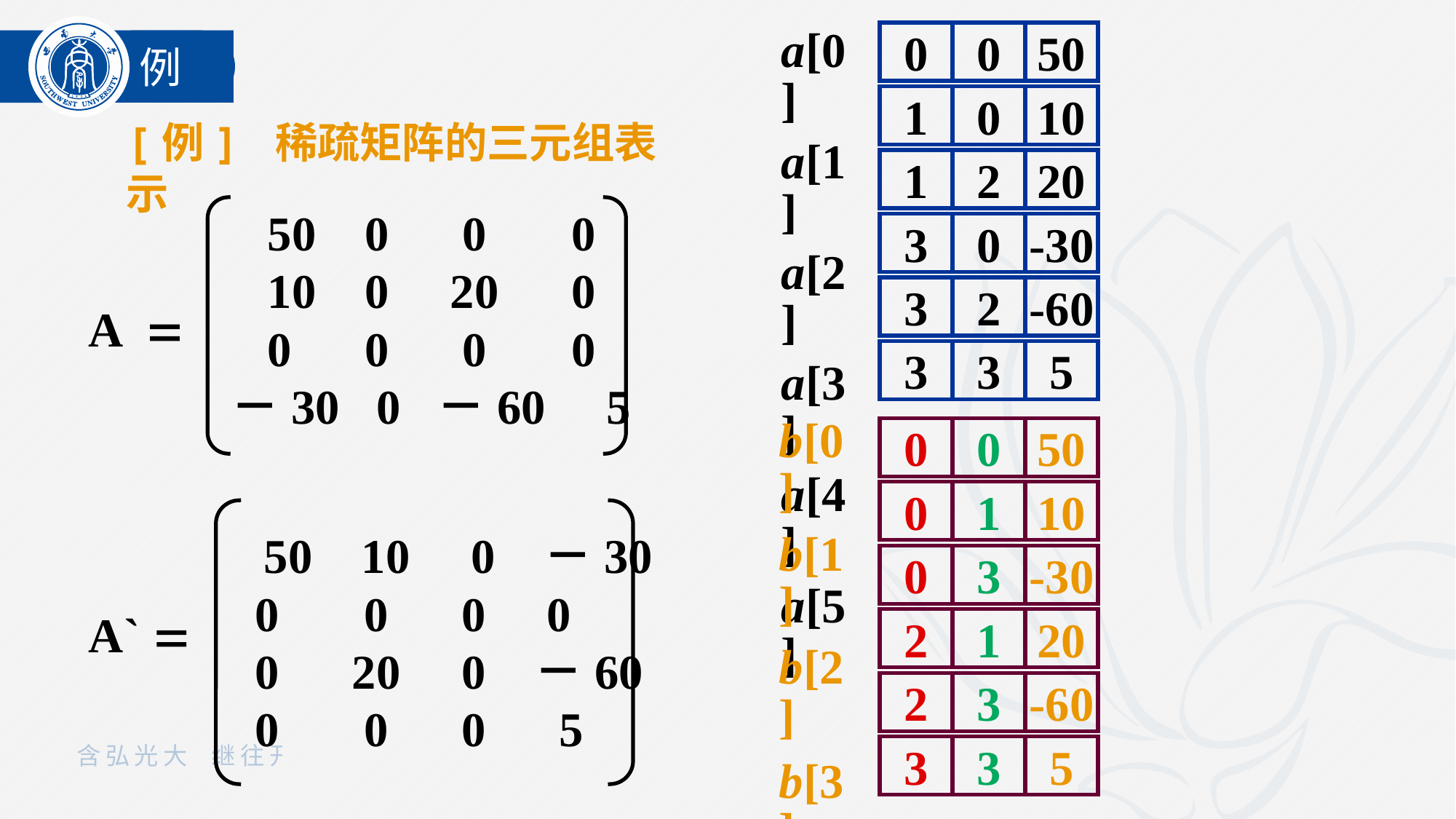

a[0]
a[1]
a[2]
a[3]
a[4]
a[5]
0
0
50
1
0
10
1
2
20
3
0
-30
3
2
-60
3
3
5
例
[例] 稀疏矩阵的三元组表示

A  =
   50    0      0       0
   10    0     20      0
   0      0      0       0
－30   0  －60     5

b[0]
b[1]
b[2]
b[3]
b[4]
b[5]
0
0
50
0
1
10
0
3
-30
2
1
20
2
3
-60
3
3
5

A` =
  50    10     0   －30
    0       0      0     0
    0      20     0   －60
    0       0      0      5